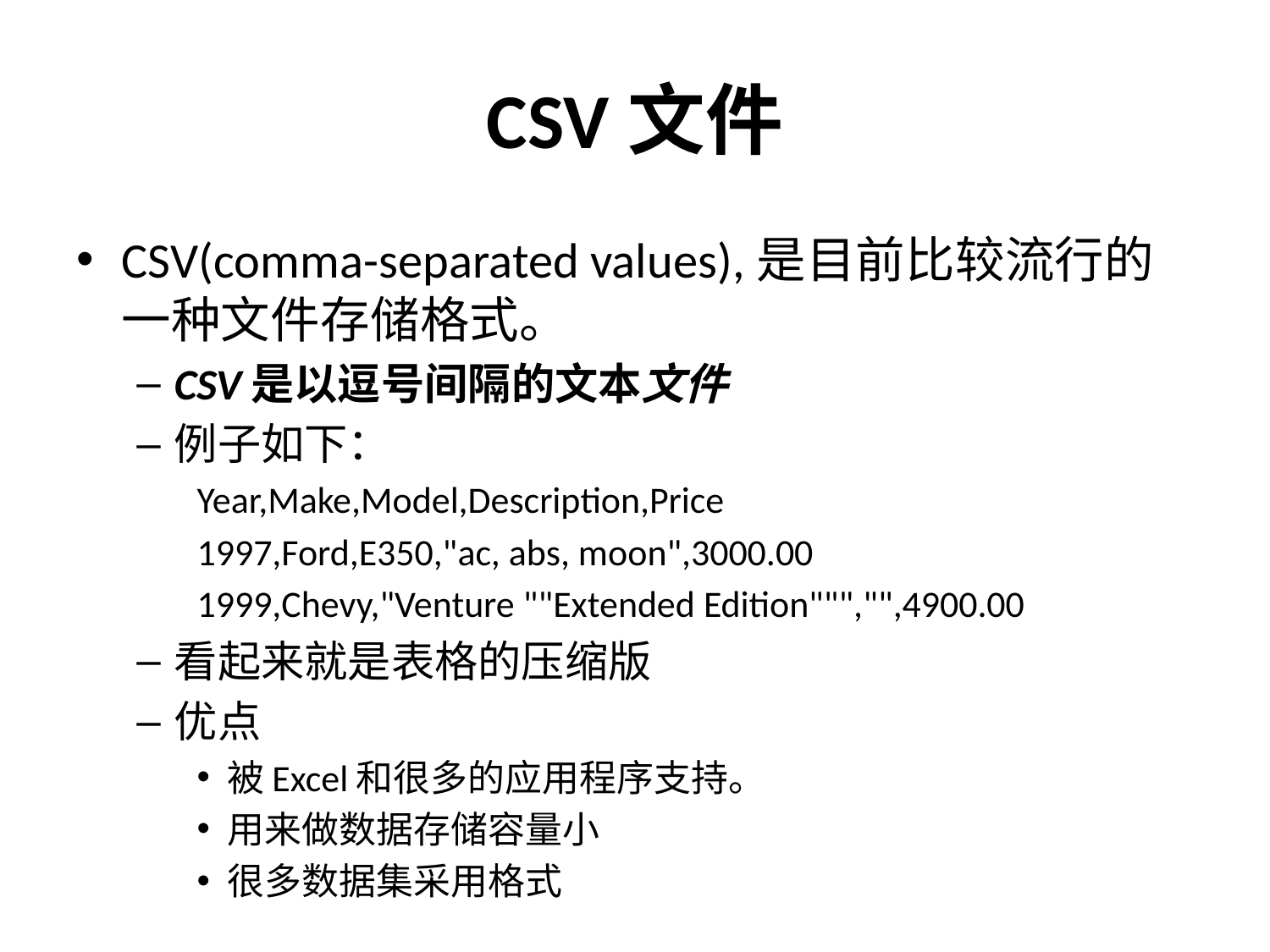

# CSV文件
CSV(comma-separated values),是目前比较流行的一种文件存储格式。
CSV是以逗号间隔的文本文件
例子如下：
Year,Make,Model,Description,Price
1997,Ford,E350,"ac, abs, moon",3000.00
1999,Chevy,"Venture ""Extended Edition""","",4900.00
看起来就是表格的压缩版
优点
被Excel和很多的应用程序支持。
用来做数据存储容量小
很多数据集采用格式